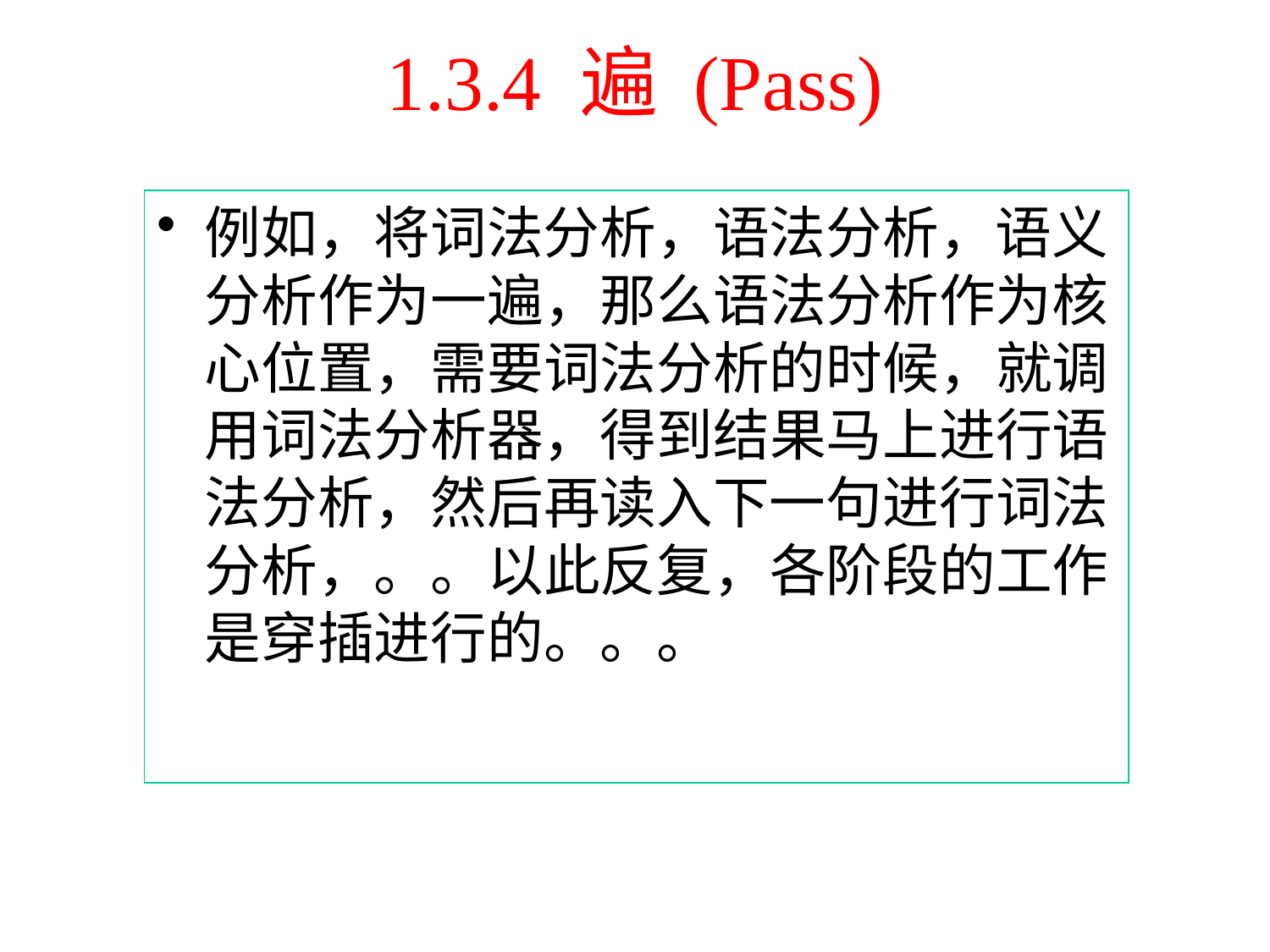

# 1.3.4 遍 (Pass)
例如，将词法分析，语法分析，语义分析作为一遍，那么语法分析作为核心位置，需要词法分析的时候，就调用词法分析器，得到结果马上进行语法分析，然后再读入下一句进行词法分析，。。以此反复，各阶段的工作是穿插进行的。。。